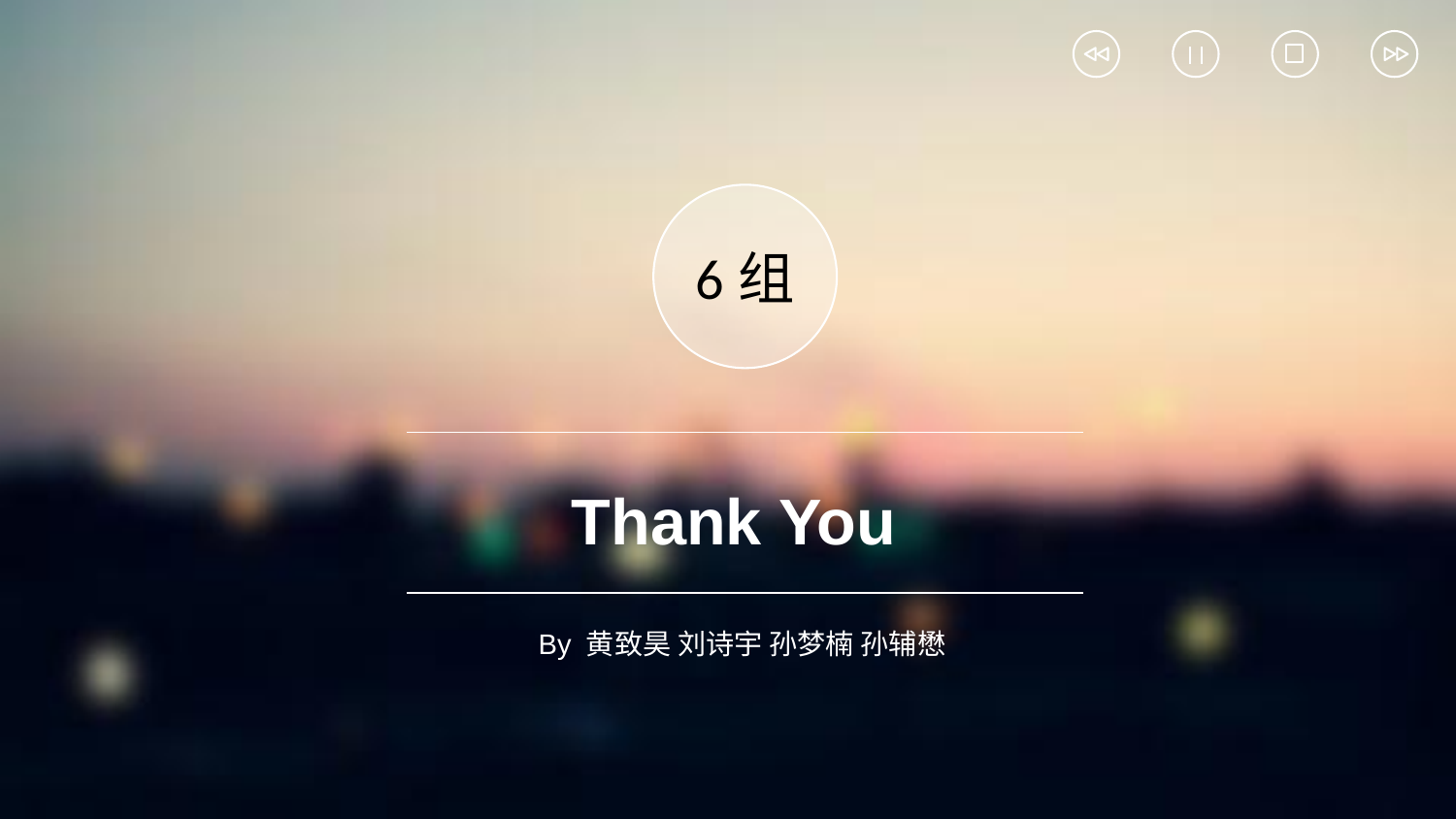

6组
Thank You
By 黄致昊 刘诗宇 孙梦楠 孙辅懋